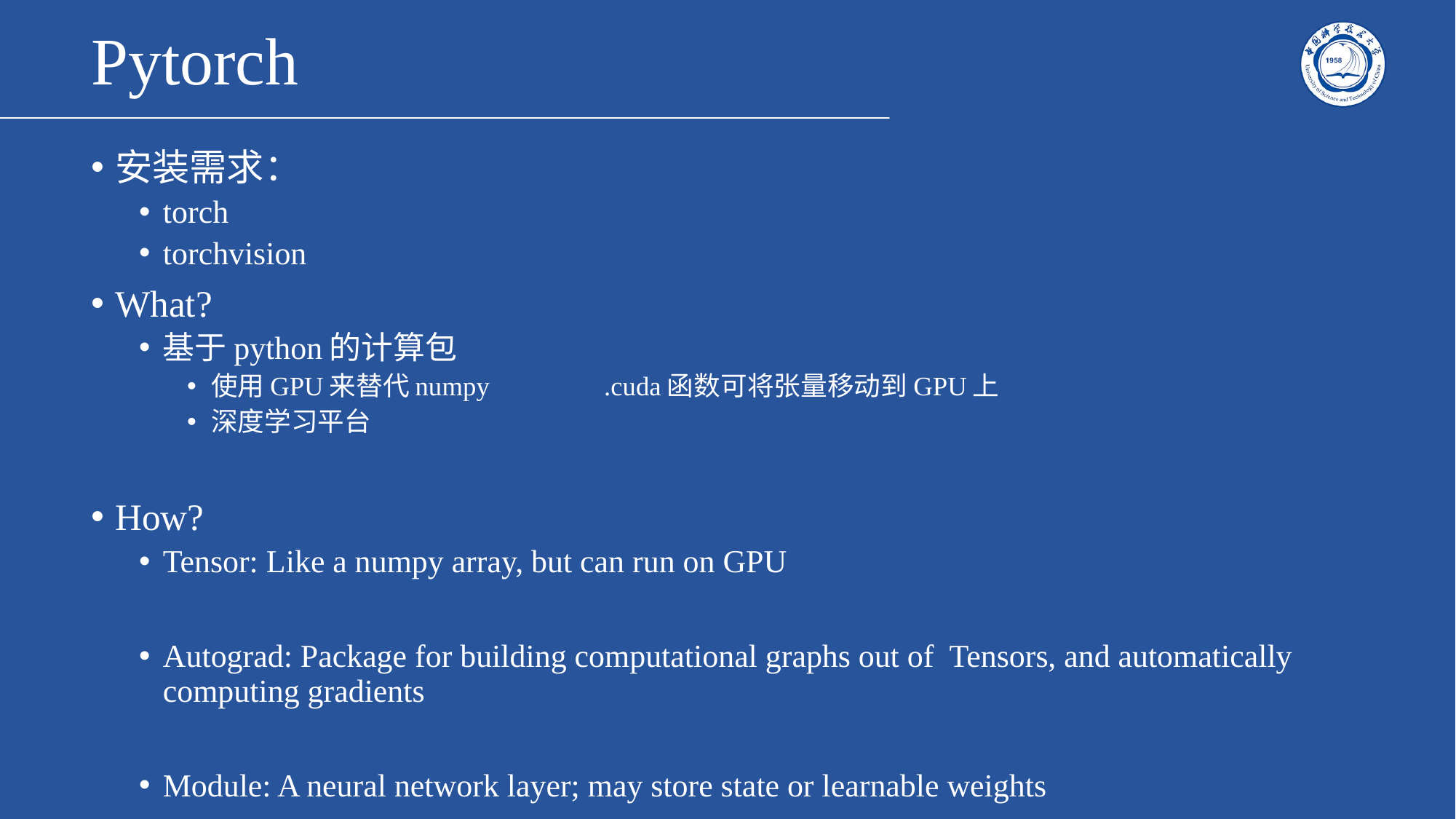

# Pytorch
47
安装需求：
torch
torchvision
What?
基于python的计算包
使用GPU来替代numpy                 .cuda函数可将张量移动到GPU上
深度学习平台

How?
Tensor: Like a numpy array, but can run on GPU

Autograd: Package for building computational graphs out of  Tensors, and automatically computing gradients

Module: A neural network layer; may store state or learnable weights